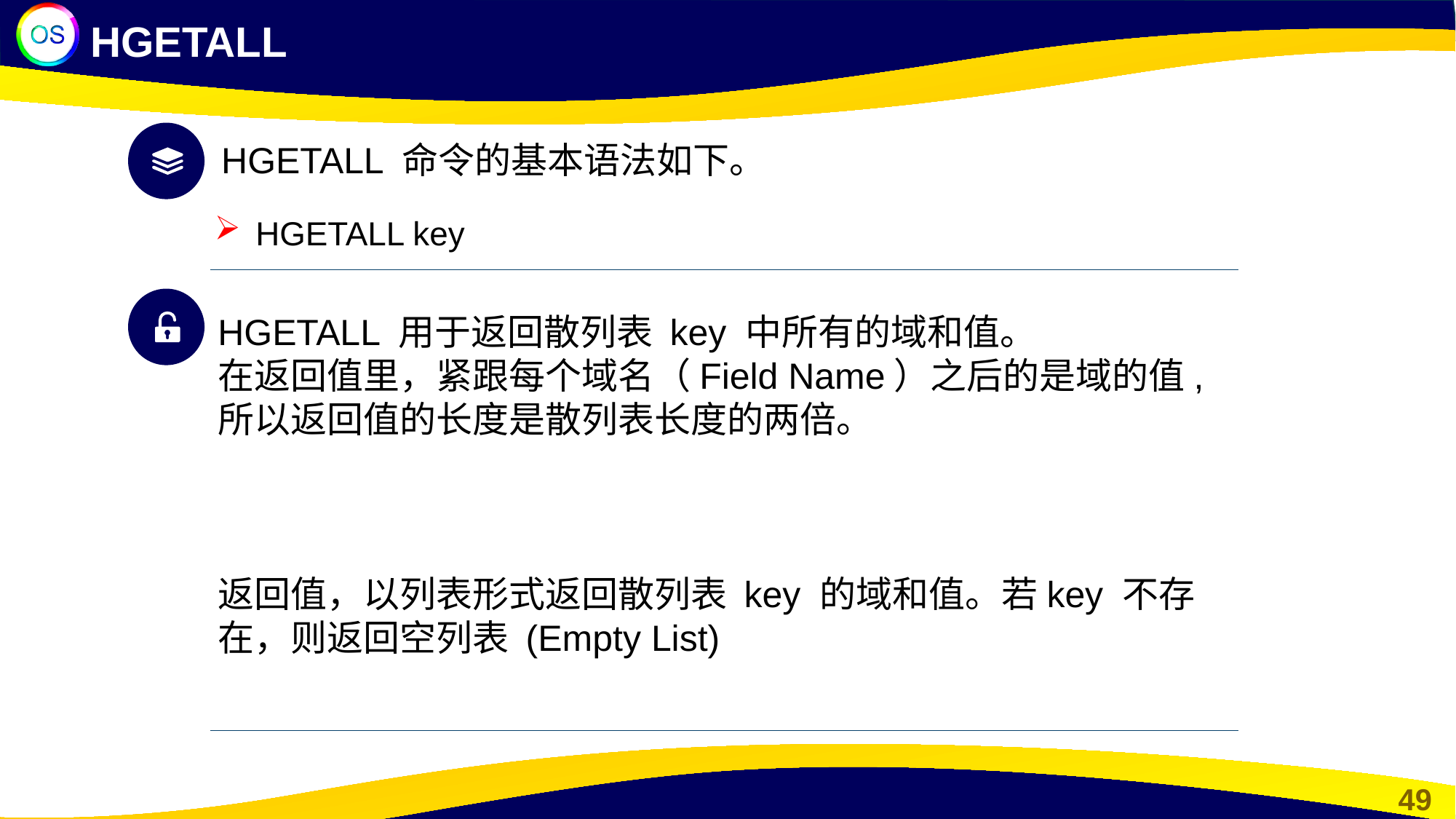

HGETALL

HGETALL 命令的基本语法如下。

HGETALL key

HGETALL 用于返回散列表 key 中所有的域和值。
在返回值里，紧跟每个域名（Field Name）之后的是域的值,所以返回值的长度是散列表长度的两倍。

返回值，以列表形式返回散列表 key 的域和值。若key 不存在，则返回空列表 (Empty List)